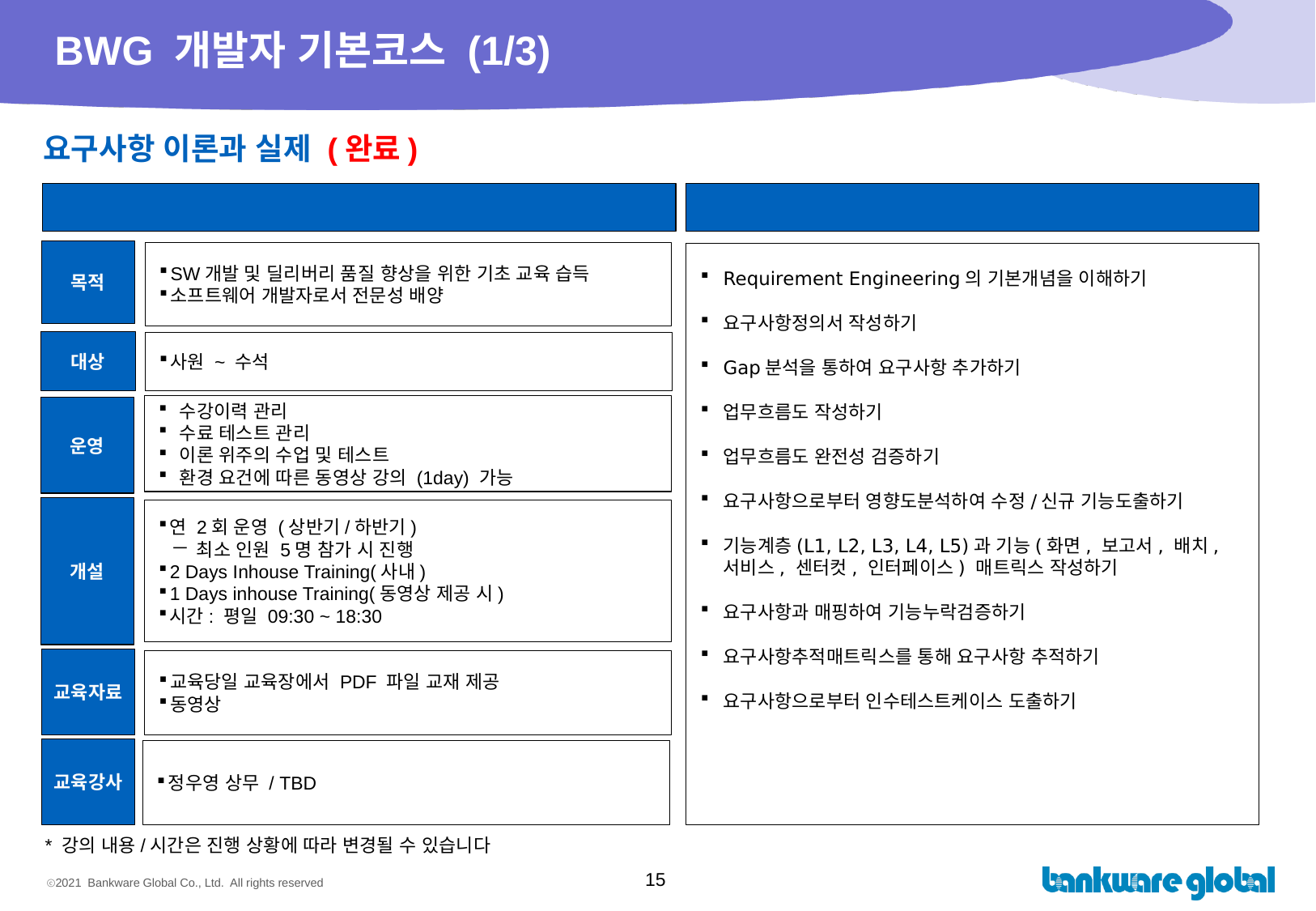

# BWG 개발자 기본코스 (1/3)
요구사항 이론과 실제 (완료)
과정 개요
교육 내용(기본 안)
목적
SW개발 및 딜리버리 품질 향상을 위한 기초 교육 습득
소프트웨어 개발자로서 전문성 배양
Requirement Engineering의 기본개념을 이해하기

요구사항정의서 작성하기

Gap분석을 통하여 요구사항 추가하기

업무흐름도 작성하기

업무흐름도 완전성 검증하기

요구사항으로부터 영향도분석하여 수정/신규 기능도출하기

기능계층(L1, L2, L3, L4, L5)과 기능(화면, 보고서, 배치, 서비스, 센터컷, 인터페이스) 매트릭스 작성하기

요구사항과 매핑하여 기능누락검증하기

요구사항추적매트릭스를 통해 요구사항 추적하기

요구사항으로부터 인수테스트케이스 도출하기

대상
사원 ~ 수석
 수강이력 관리
 수료 테스트 관리
 이론 위주의 수업 및 테스트
 환경 요건에 따른 동영상 강의 (1day) 가능
운영
개설
연 2회 운영 (상반기/하반기)
최소 인원 5명 참가 시 진행
2 Days Inhouse Training(사내)
1 Days inhouse Training(동영상 제공 시)
시간: 평일 09:30 ~ 18:30
교육자료
교육당일 교육장에서 PDF 파일 교재 제공
동영상
교육강사
정우영 상무 / TBD
* 강의 내용/시간은 진행 상황에 따라 변경될 수 있습니다